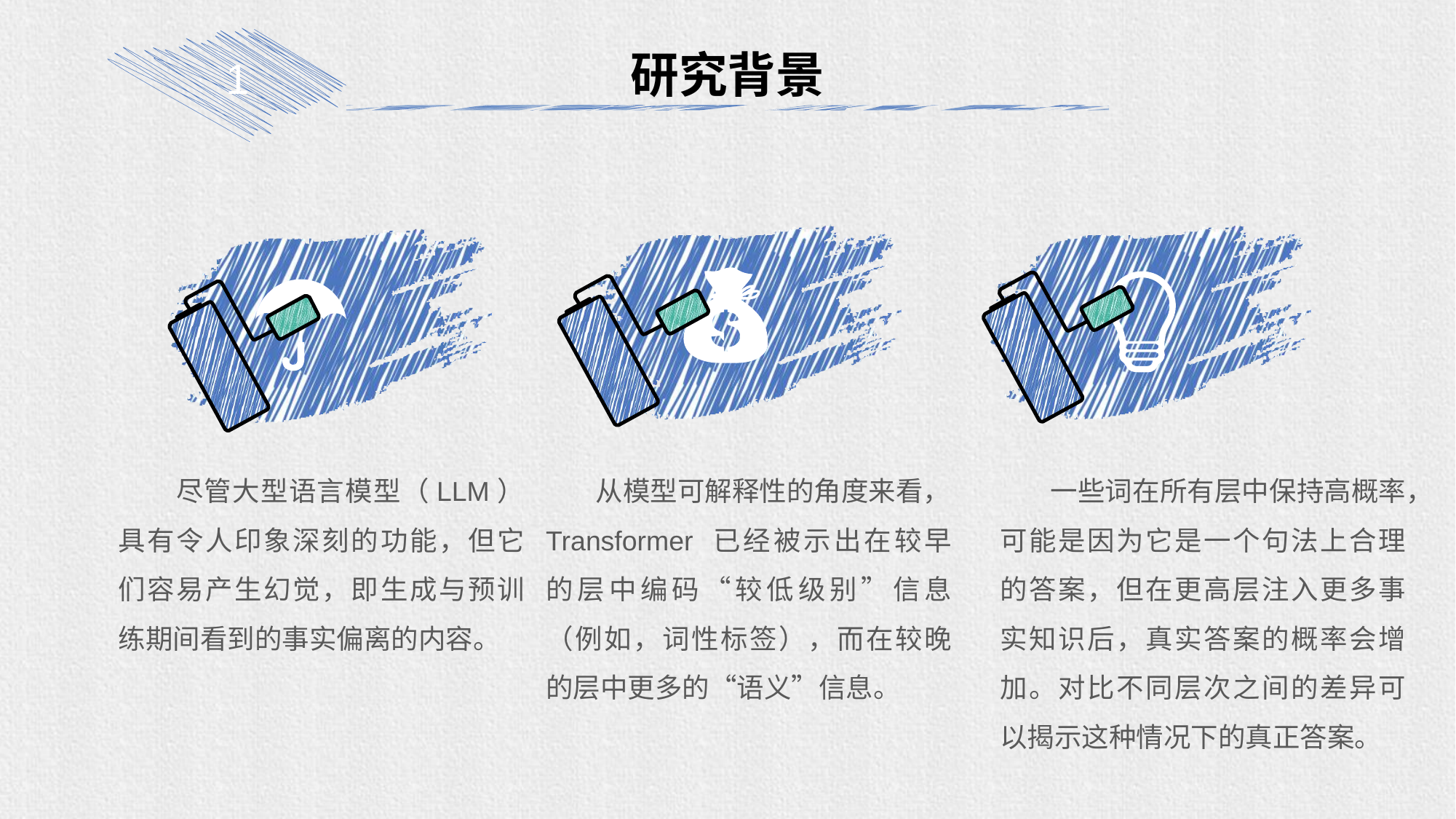

研究背景
1

       尽管大型语言模型（LLM）具有令人印象深刻的功能，但它们容易产生幻觉，即生成与预训练期间看到的事实偏离的内容。
       从模型可解释性的角度来看，Transformer 已经被示出在较早的层中编码“较低级别”信息（例如，词性标签），而在较晚的层中更多的“语义”信息。
       一些词在所有层中保持高概率，可能是因为它是一个句法上合理的答案，但在更高层注入更多事实知识后，真实答案的概率会增加。对比不同层次之间的差异可以揭示这种情况下的真正答案。